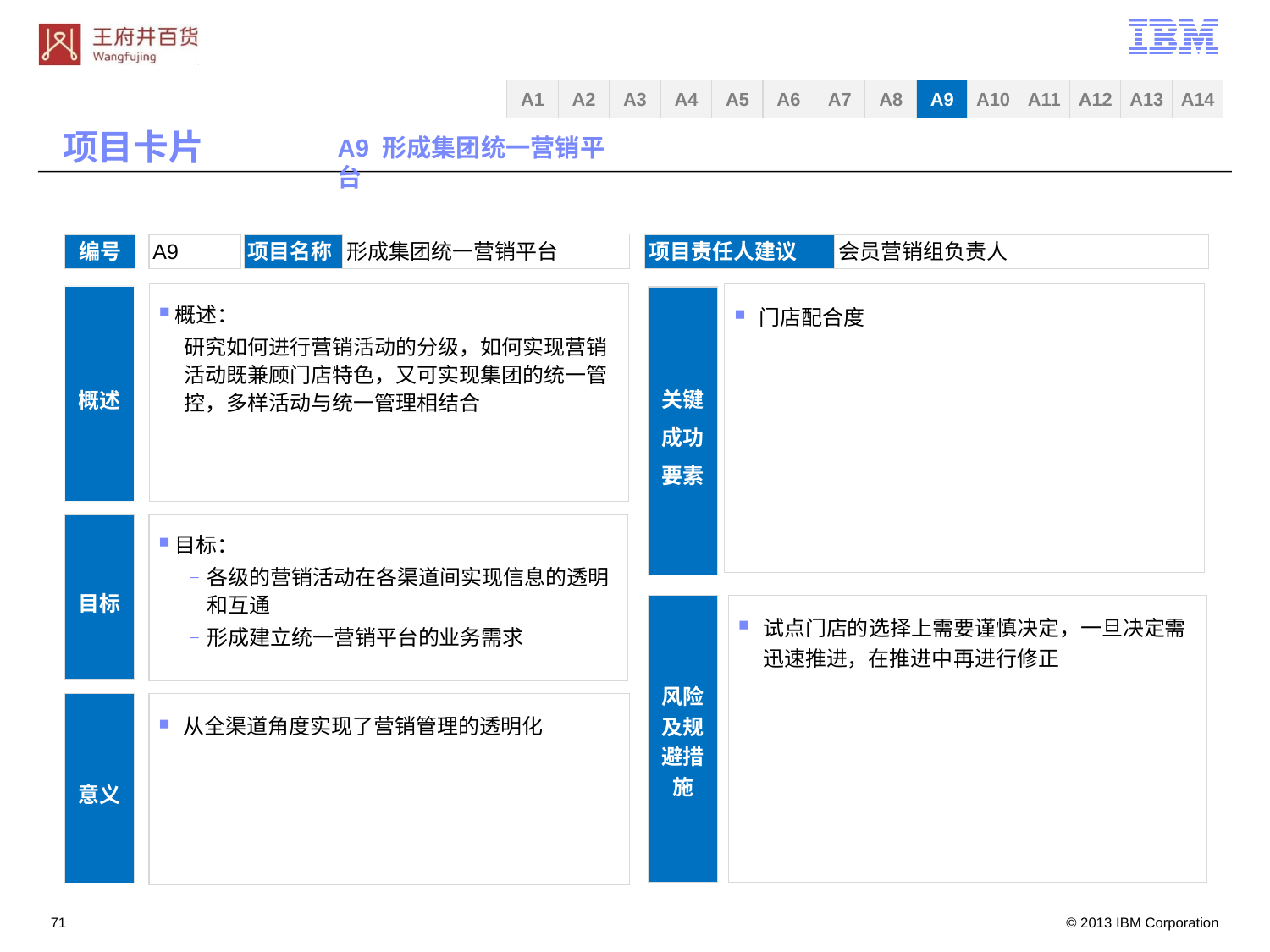

A3
A4
A5
A6
A7
A8
A9
A10
A11
A12
A13
A14
A1
A2
项目卡片
A9 形成集团统一营销平台
形成集团统一营销平台
编号
A9
项目名称
项目责任人建议
会员营销组负责人
概述：
研究如何进行营销活动的分级，如何实现营销活动既兼顾门店特色，又可实现集团的统一管控，多样活动与统一管理相结合
门店配合度
概述
关键成功要素
目标：
各级的营销活动在各渠道间实现信息的透明和互通
形成建立统一营销平台的业务需求
目标
风险及规避措施
试点门店的选择上需要谨慎决定，一旦决定需迅速推进，在推进中再进行修正
从全渠道角度实现了营销管理的透明化
意义
71